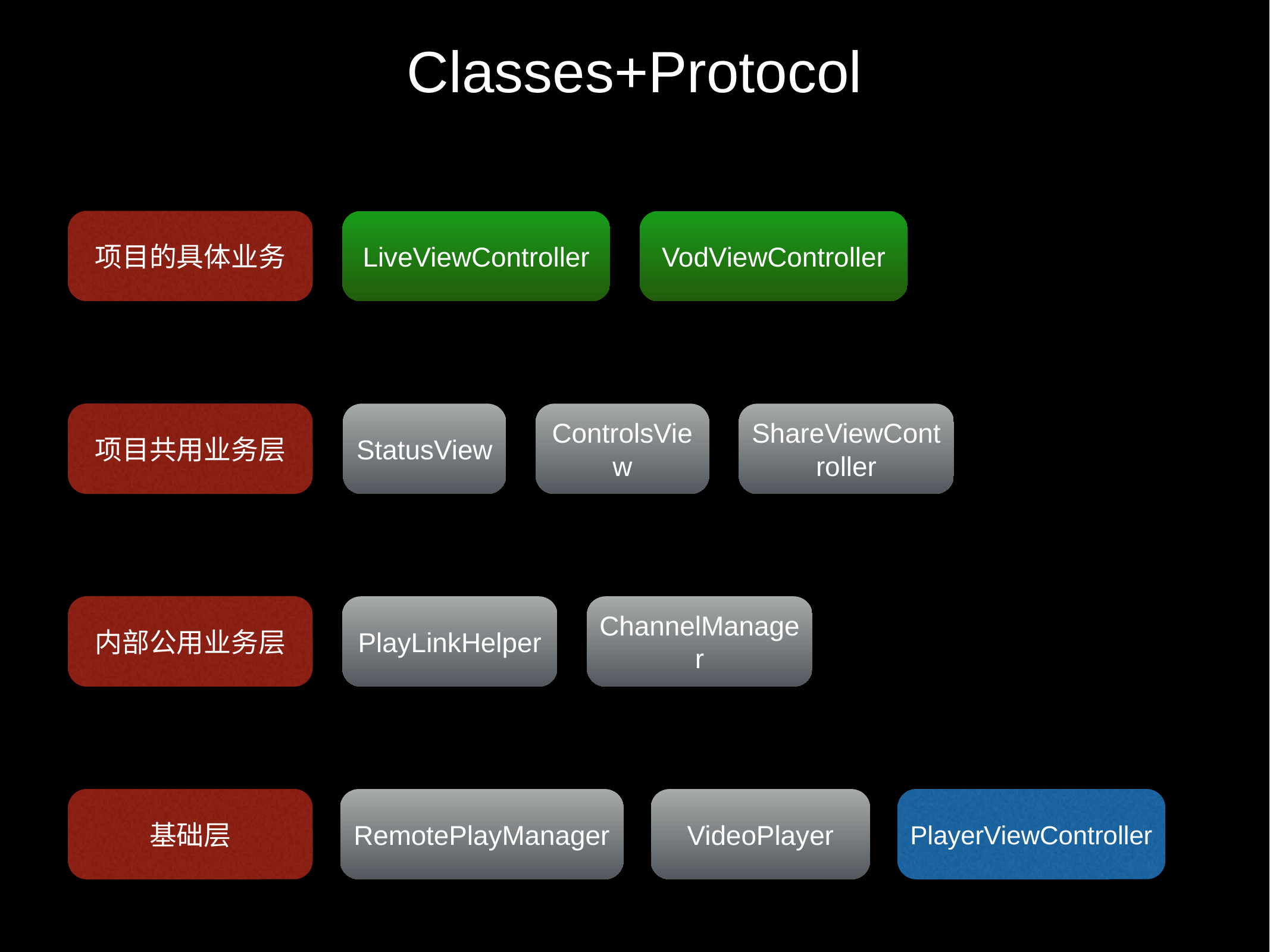

Classes+Protocol
项目的具体业务
LiveViewController
VodViewController
项目共用业务层
StatusView
ControlsView
ShareViewController
内部公用业务层
PlayLinkHelper
ChannelManager
基础层
RemotePlayManager
VideoPlayer
PlayerViewController